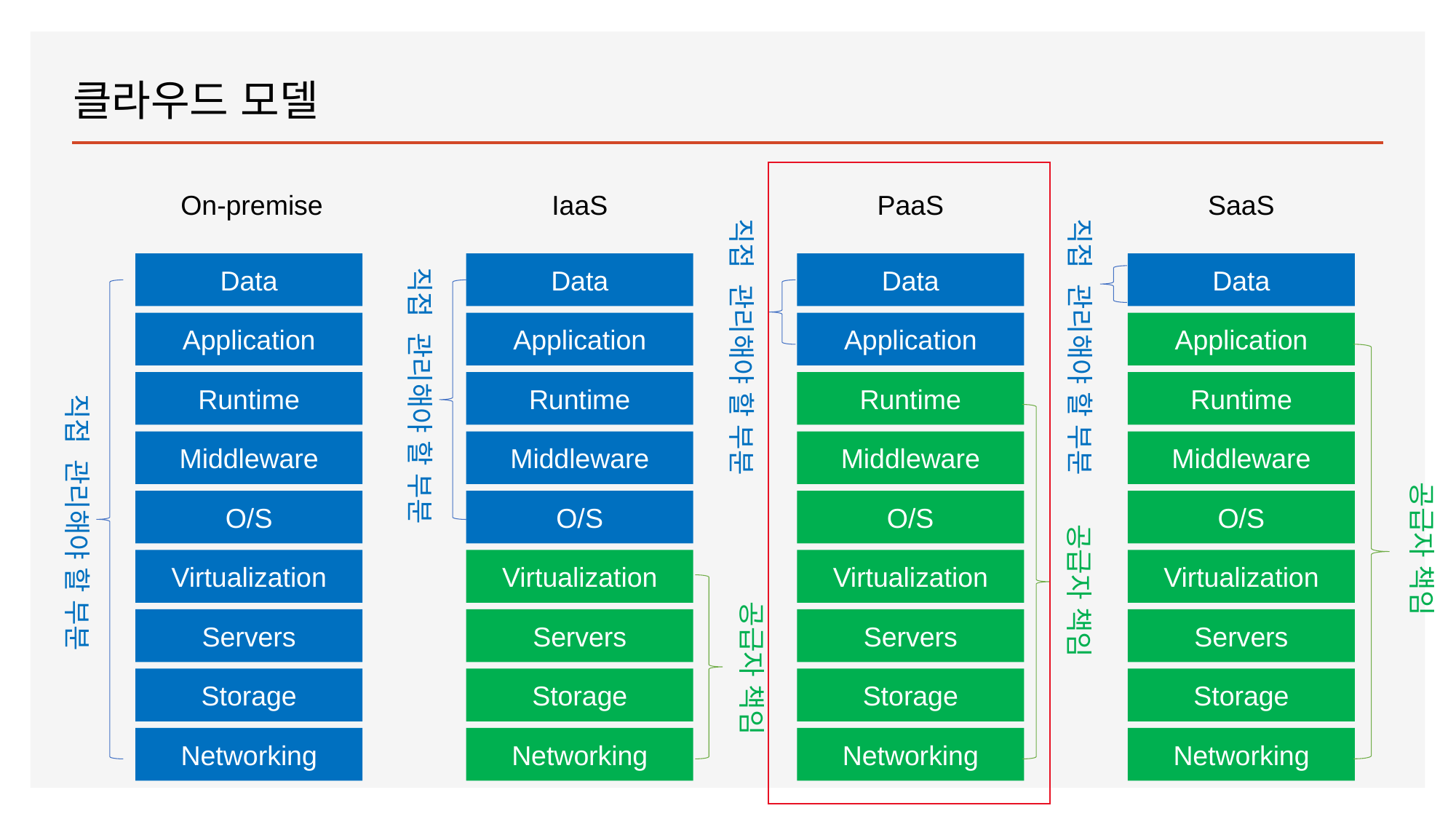

# 클라우드 모델

On-premise
IaaS
PaaS
SaaS
직접  관리해야 할 부분
직접  관리해야 할 부분
Data
Application
Runtime
Middleware
O/S
Virtualization
Servers
Storage
Networking
Data
Application
Runtime
Middleware
O/S
Virtualization
Servers
Storage
Networking
Data
Application
Runtime
Middleware
O/S
Virtualization
Servers
Storage
Networking
Data
Application
Runtime
Middleware
O/S
Virtualization
Servers
Storage
Networking
직접  관리해야 할 부분

직접  관리해야 할 부분

공급자 책임
공급자 책임

공급자 책임